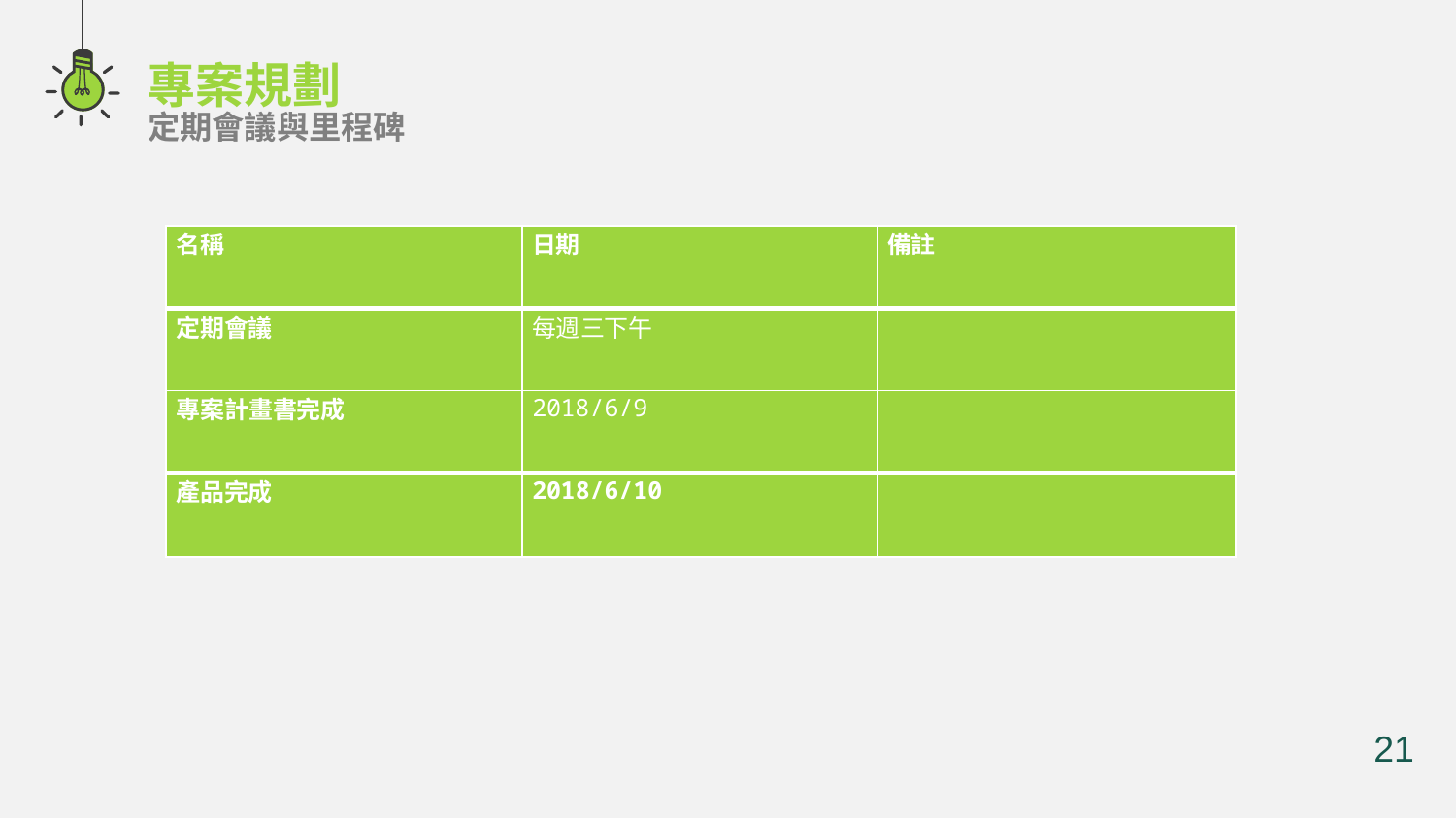

專案規劃
定期會議與里程碑
| 名稱 | 日期 | 備註 |
| --- | --- | --- |
| 定期會議 | 每週三下午 |  |
| 專案計畫書完成 | 2018/6/9 |  |
| 產品完成 | 2018/6/10 |  |
21